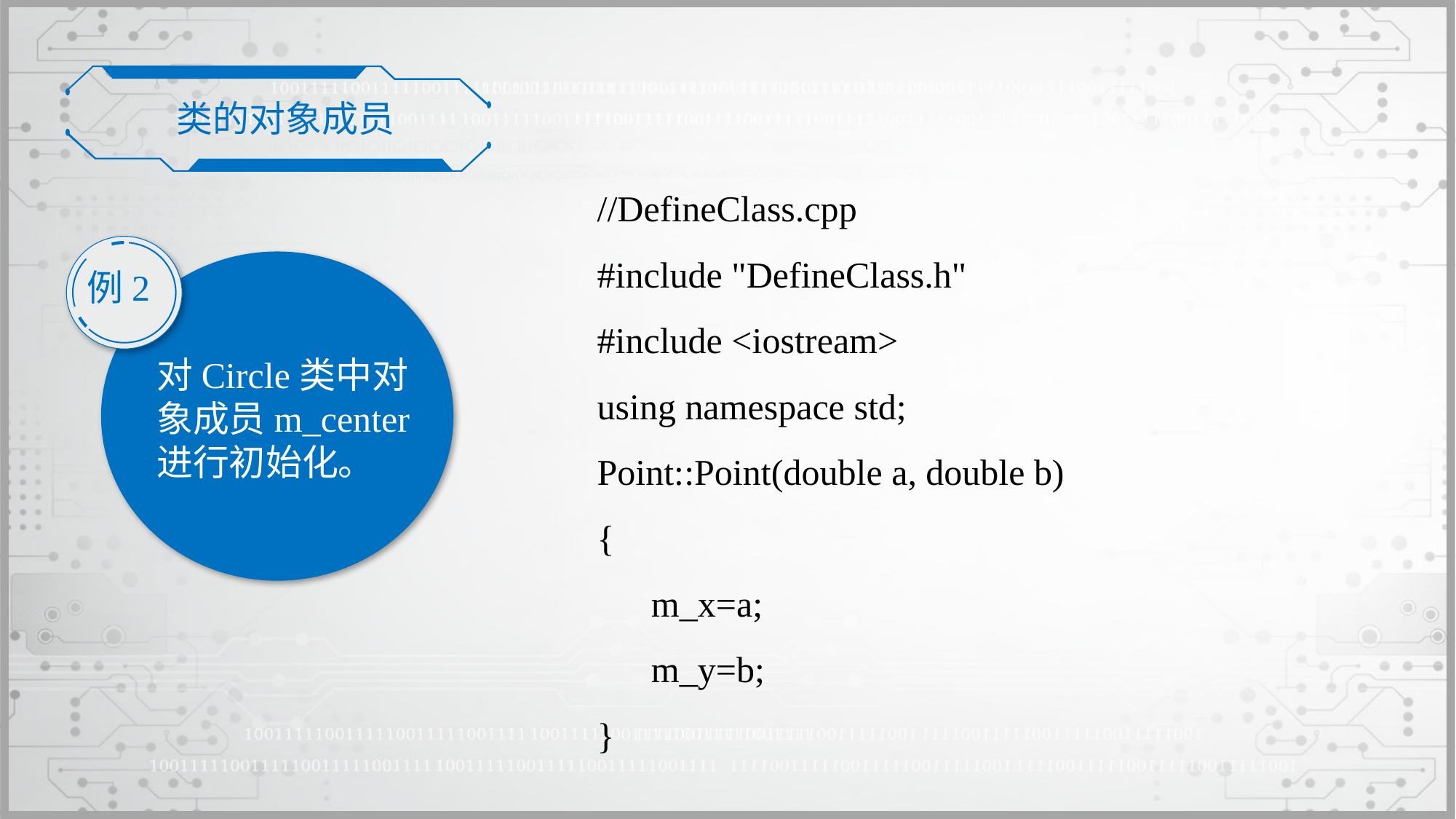

类的对象成员
//DefineClass.cpp
#include "DefineClass.h"
#include <iostream>
using namespace std;
Point::Point(double a, double b)
{
	m_x=a;
	m_y=b;
}

例2

对Circle类中对象成员m_center进行初始化。